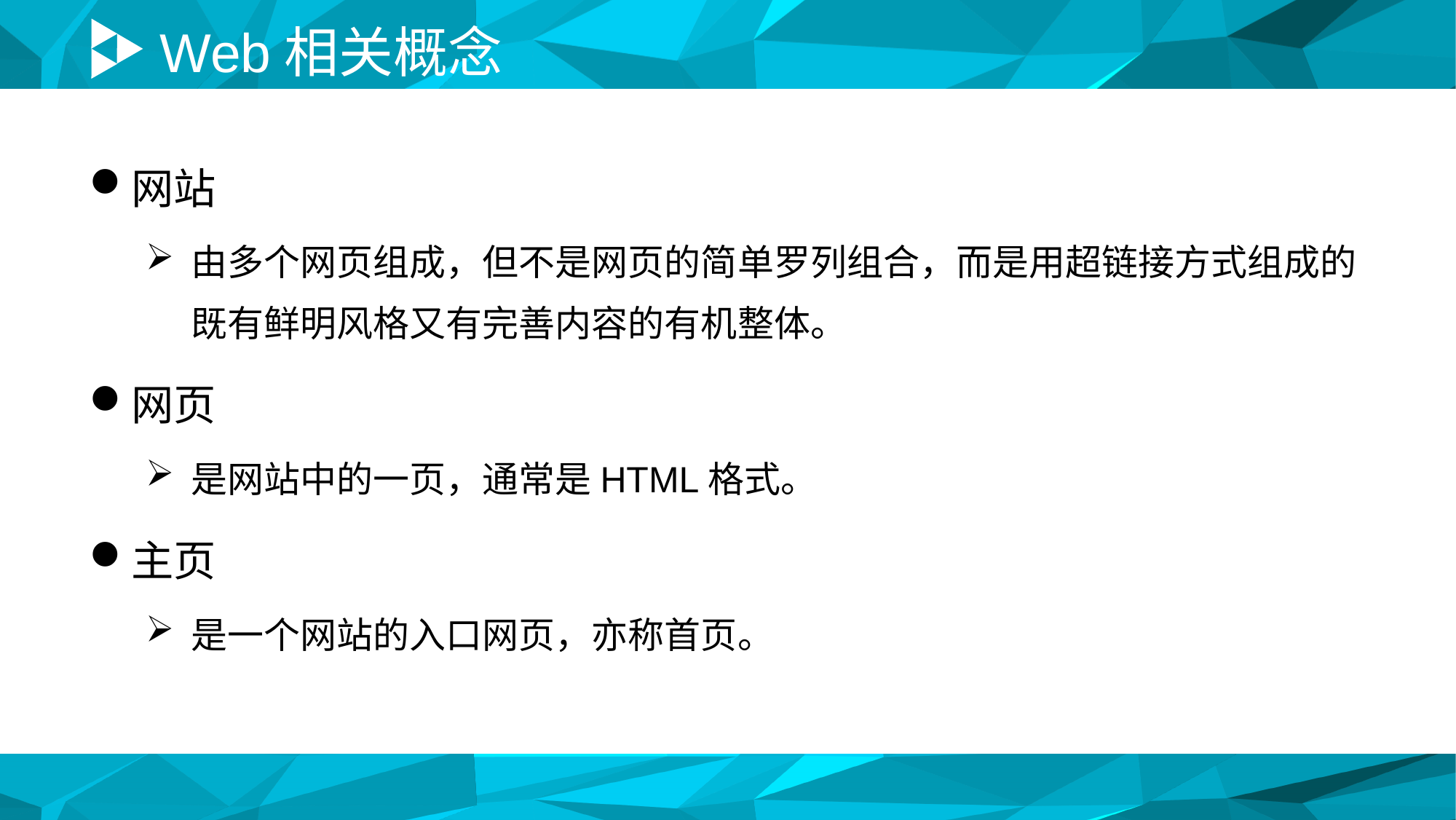

# Web相关概念
网站
由多个网页组成，但不是网页的简单罗列组合，而是用超链接方式组成的既有鲜明风格又有完善内容的有机整体。
网页
是网站中的一页，通常是HTML格式。
主页
是一个网站的入口网页，亦称首页。